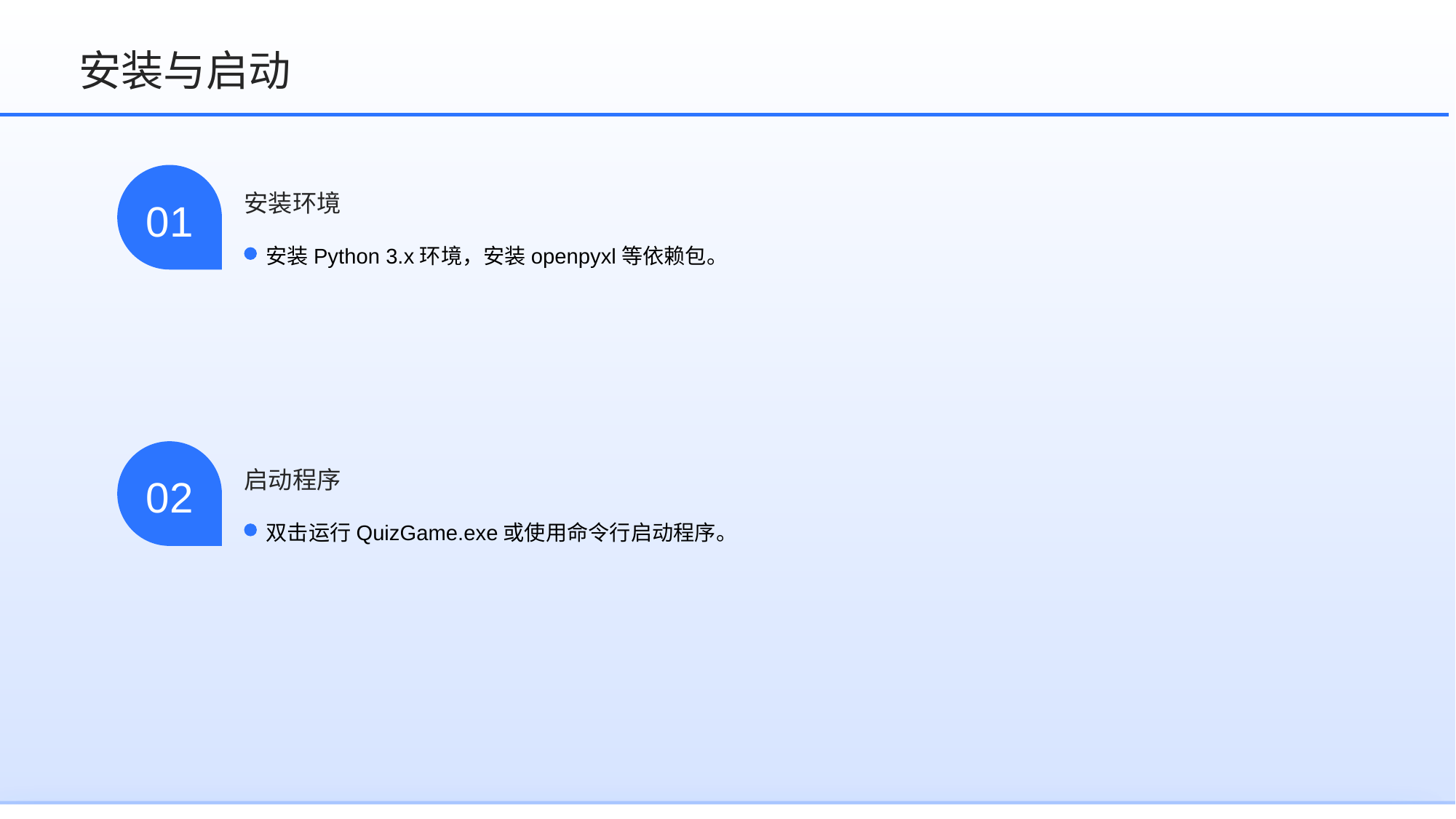

安装与启动

安装环境
01
安装Python 3.x环境，安装openpyxl等依赖包。

启动程序
02
双击运行QuizGame.exe或使用命令行启动程序。